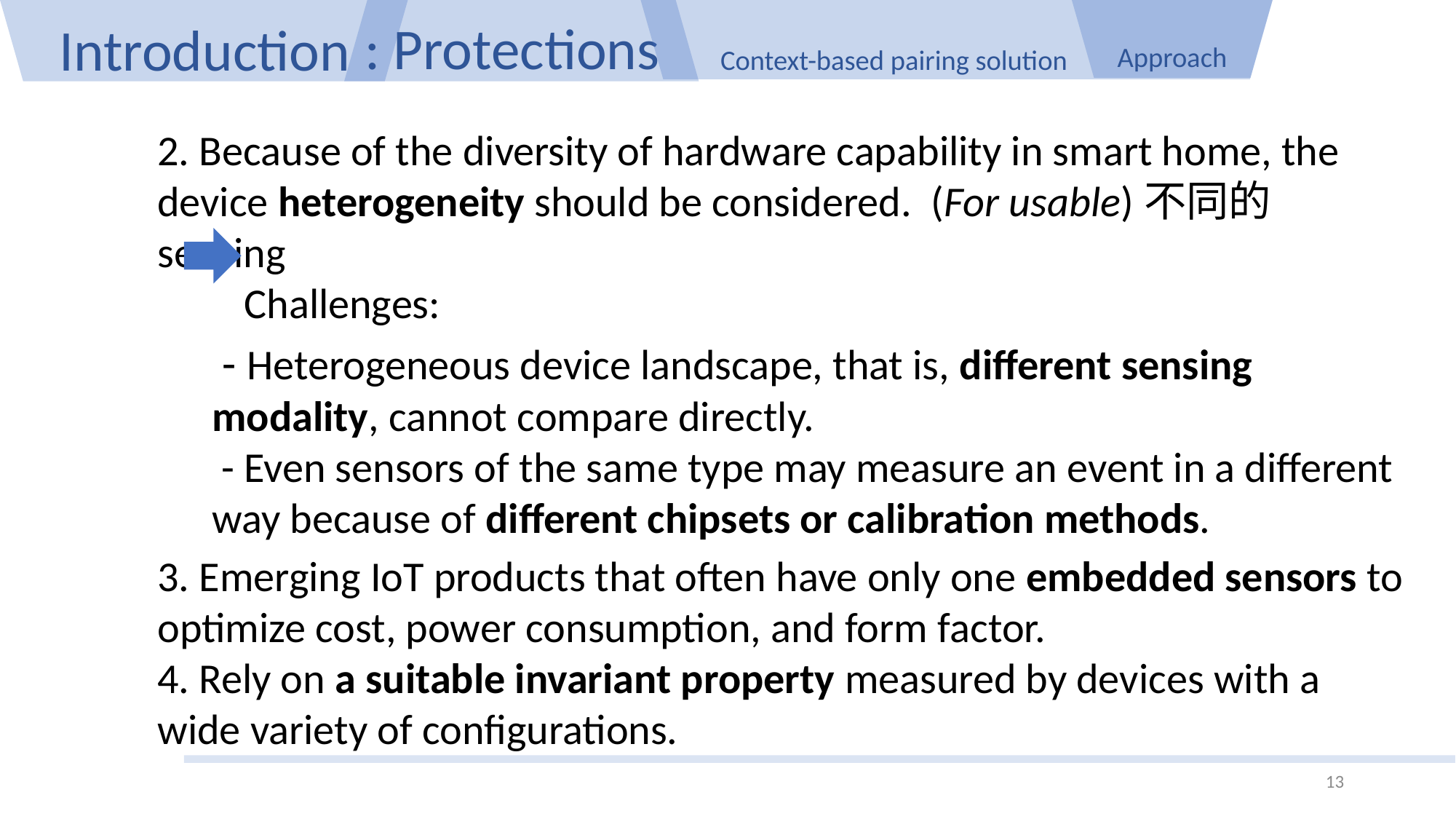

: Protections
Context-based pairing solution
# Introduction
Approach
2. Because of the diversity of hardware capability in smart home, the device heterogeneity should be considered.  (For usable)不同的sensing
         Challenges:
 - Heterogeneous device landscape, that is, different sensing modality, cannot compare directly.
 - Even sensors of the same type may measure an event in a different way because of different chipsets or calibration methods.
3. Emerging IoT products that often have only one embedded sensors to optimize cost, power consumption, and form factor.
4. Rely on a suitable invariant property measured by devices with a wide variety of configurations.

13